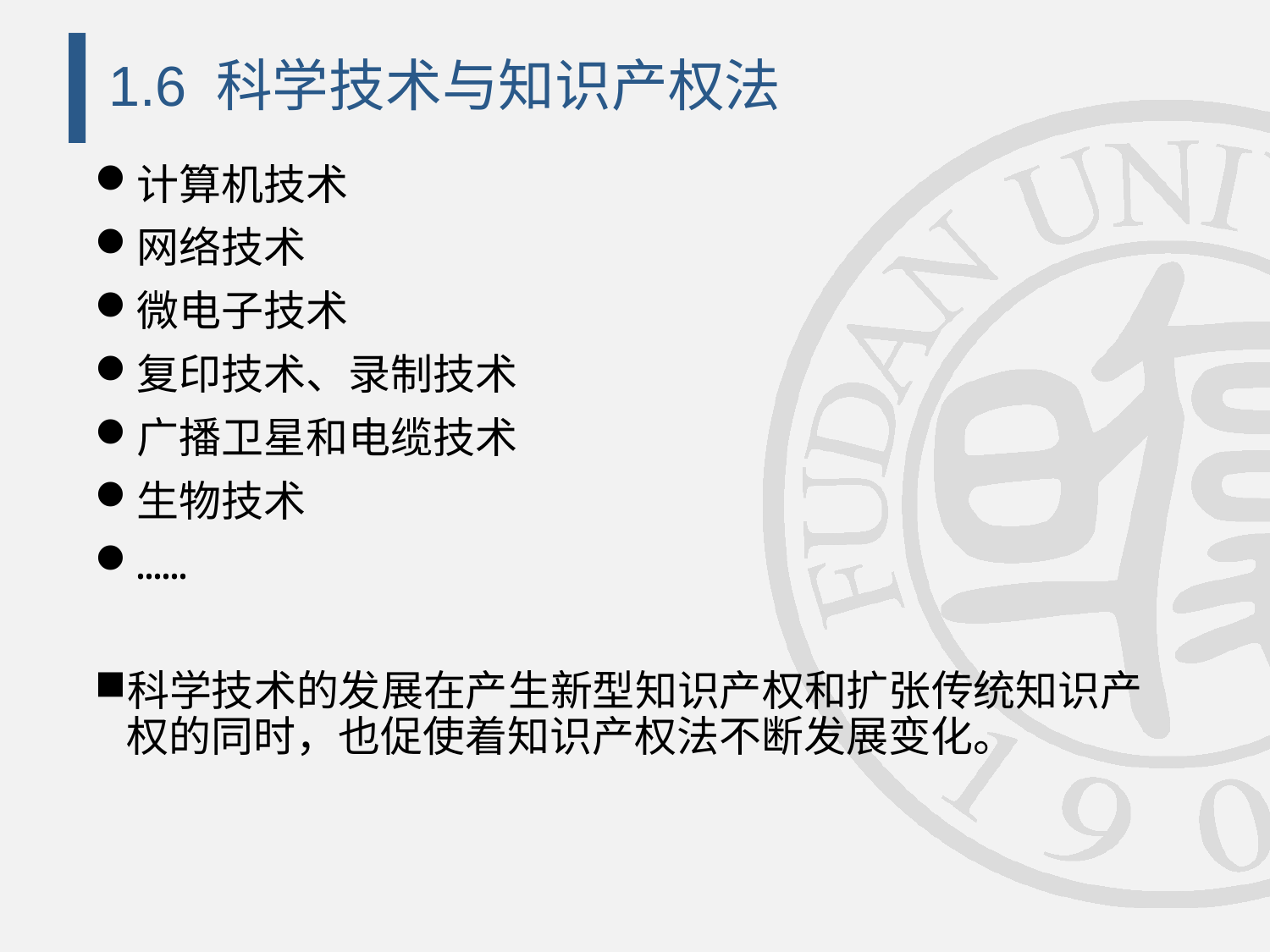

# 1.6 科学技术与知识产权法
计算机技术
网络技术
微电子技术
复印技术、录制技术
广播卫星和电缆技术
生物技术
……

科学技术的发展在产生新型知识产权和扩张传统知识产权的同时，也促使着知识产权法不断发展变化。